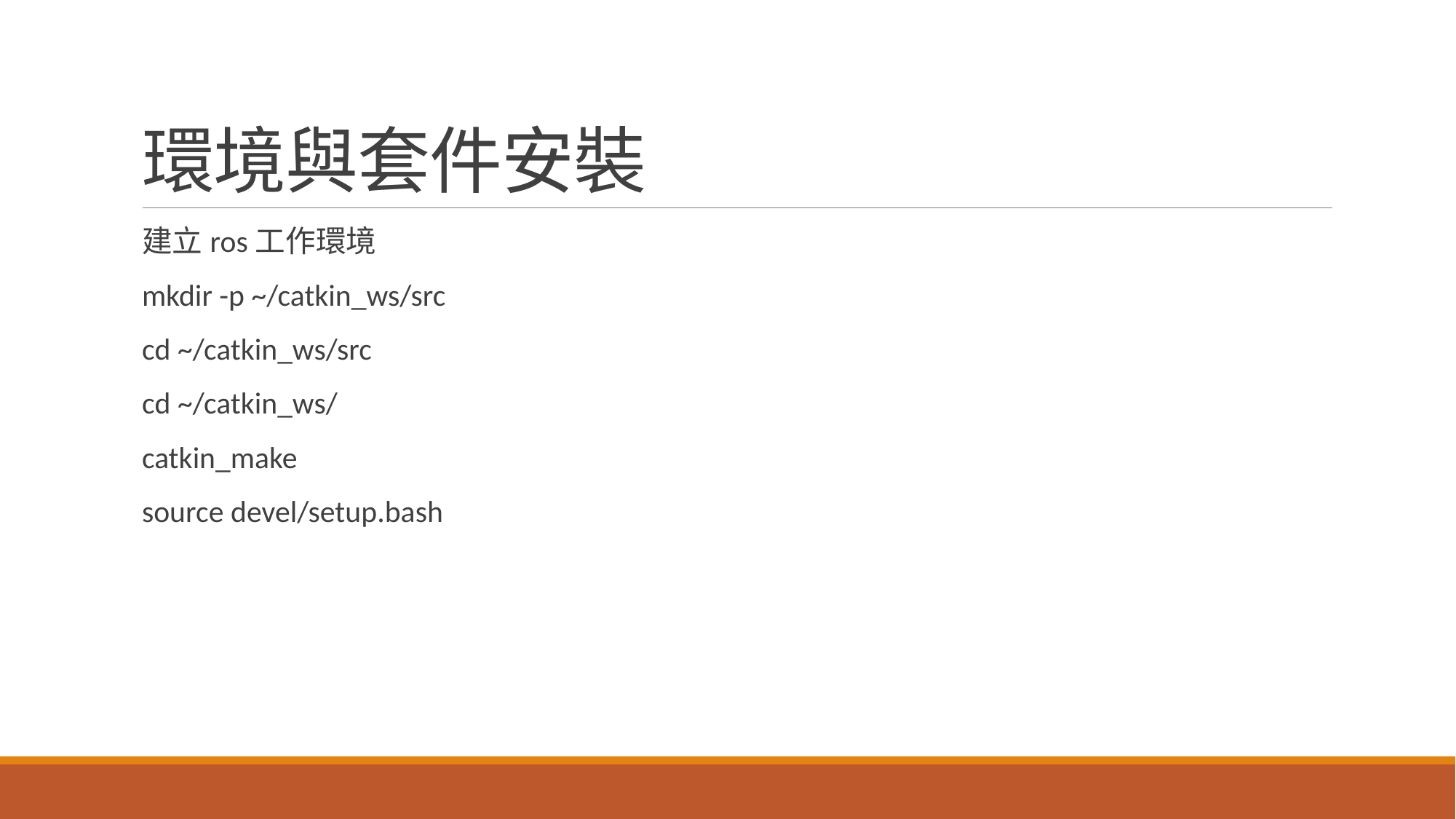

# 環境與套件安裝
建立ros工作環境
mkdir -p ~/catkin_ws/src
cd ~/catkin_ws/src
cd ~/catkin_ws/
catkin_make
source devel/setup.bash